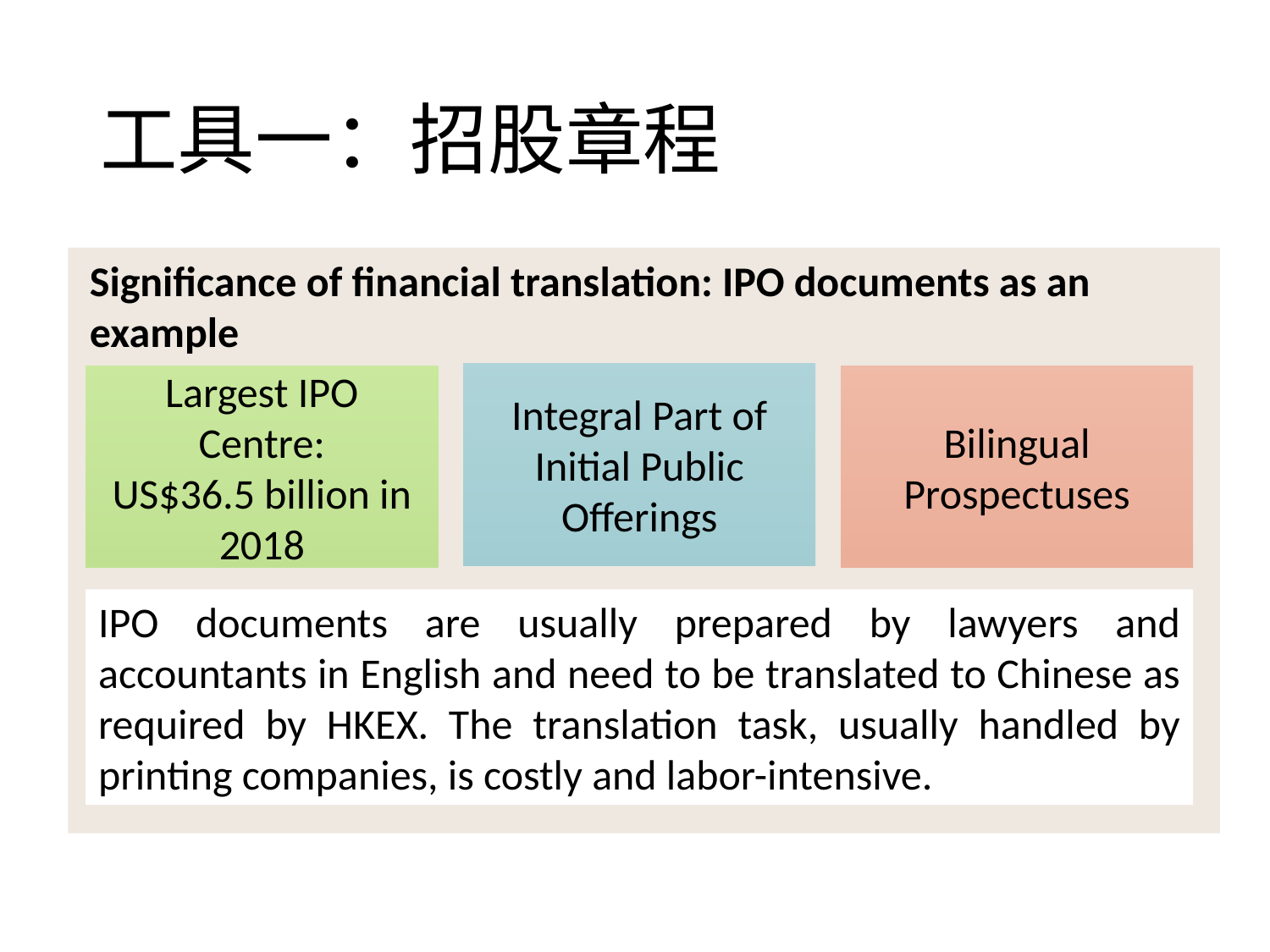

# 工具一：招股章程

Significance of financial translation: IPO documents as an example
Integral Part of Initial Public Offerings
Largest IPO Centre:
US$36.5 billion in 2018
Bilingual Prospectuses
IPO documents are usually prepared by lawyers and accountants in English and need to be translated to Chinese as required by HKEX. The translation task, usually handled by printing companies, is costly and labor-intensive.